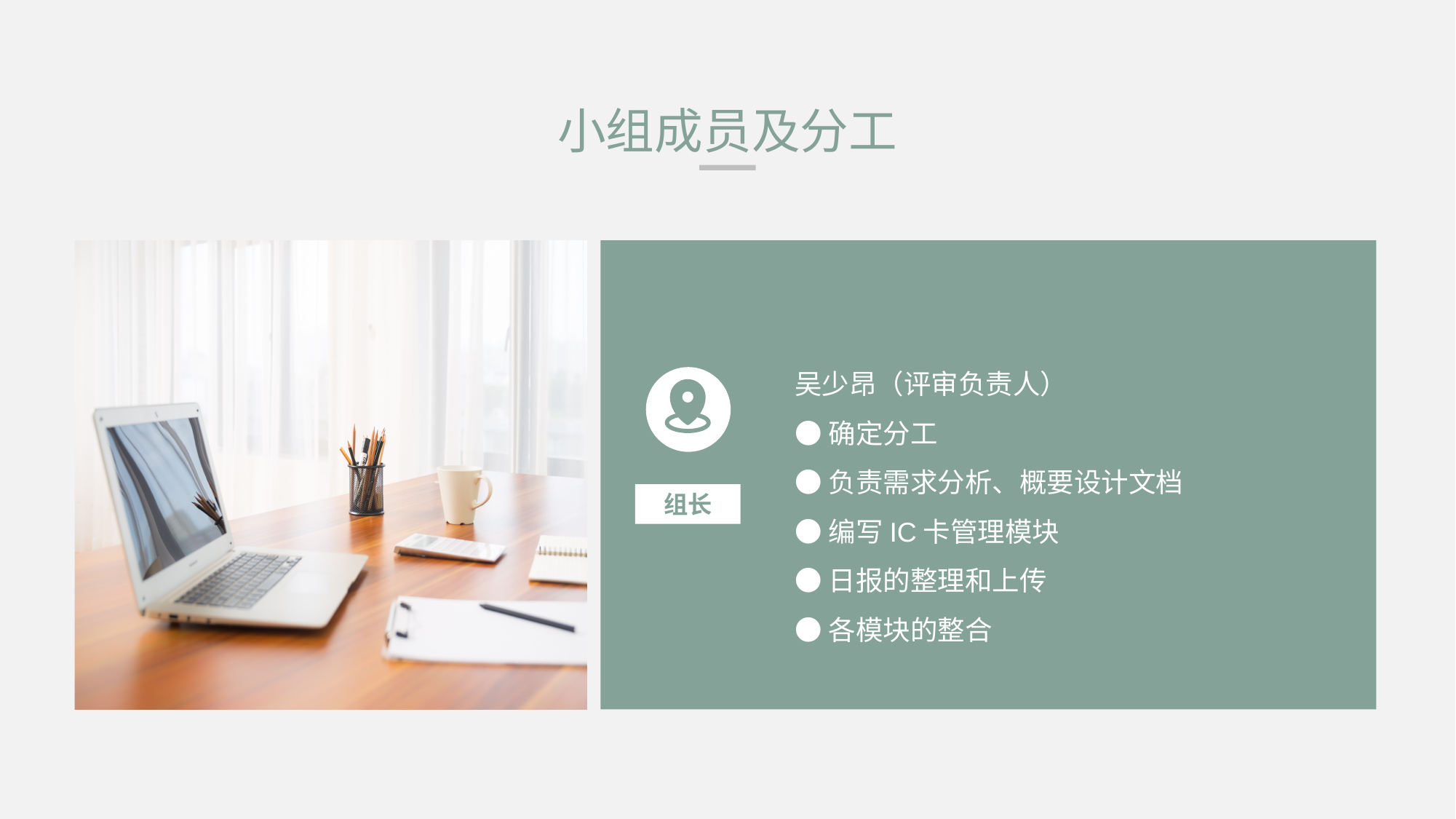

小组成员及分工

吴少昂（评审负责人）
●确定分工
●负责需求分析、概要设计文档
●编写IC卡管理模块
●日报的整理和上传
●各模块的整合

组长